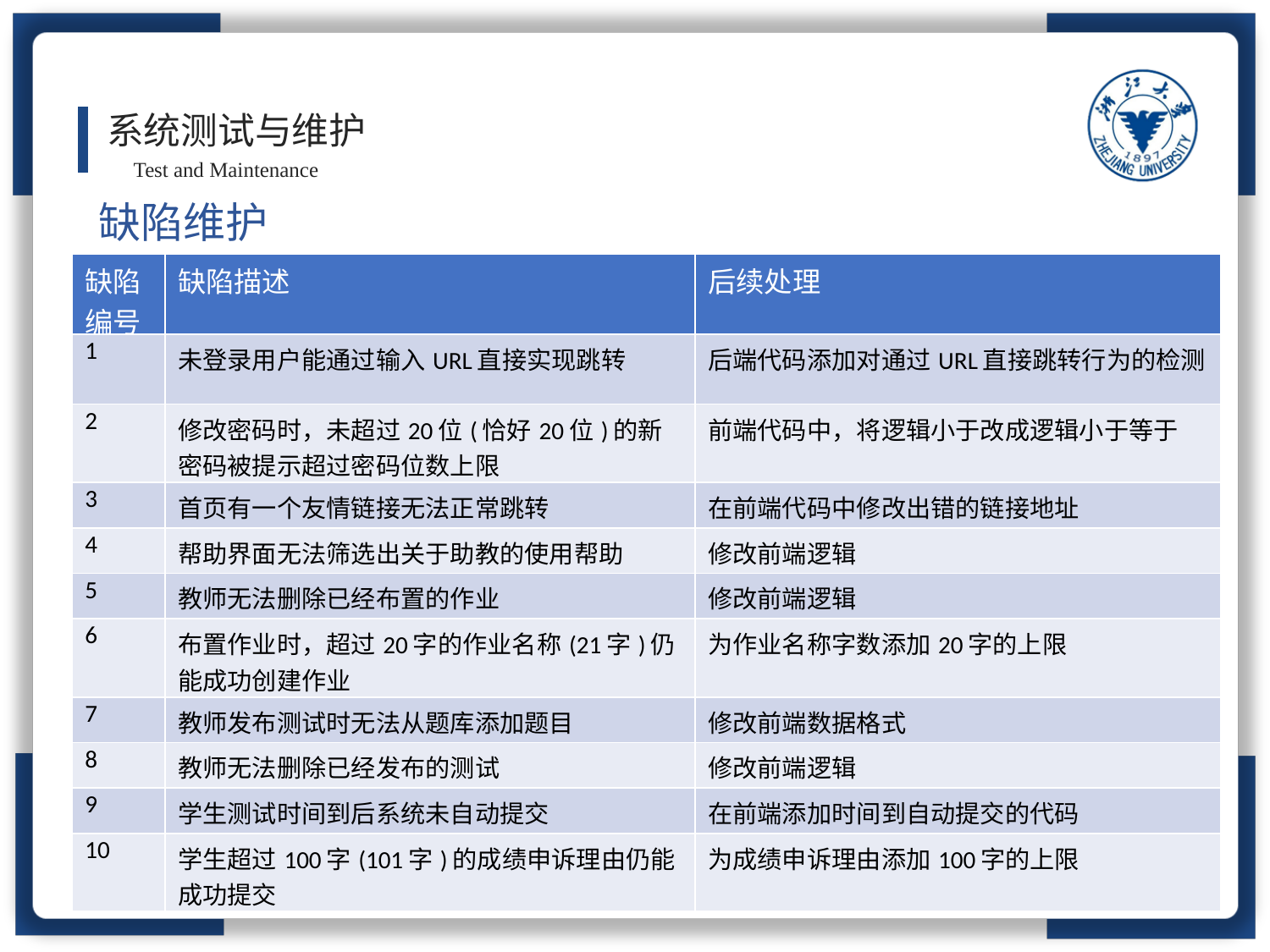

系统测试与维护
Test and Maintenance
缺陷维护
| 缺陷编号 | 缺陷描述 | 后续处理 |
| --- | --- | --- |
| 1 | 未登录用户能通过输入URL直接实现跳转 | 后端代码添加对通过URL直接跳转行为的检测 |
| 2 | 修改密码时，未超过20位(恰好20位)的新密码被提示超过密码位数上限 | 前端代码中，将逻辑小于改成逻辑小于等于 |
| 3 | 首页有一个友情链接无法正常跳转 | 在前端代码中修改出错的链接地址 |
| 4 | 帮助界面无法筛选出关于助教的使用帮助 | 修改前端逻辑 |
| 5 | 教师无法删除已经布置的作业 | 修改前端逻辑 |
| 6 | 布置作业时，超过20字的作业名称(21字)仍能成功创建作业 | 为作业名称字数添加20字的上限 |
| 7 | 教师发布测试时无法从题库添加题目 | 修改前端数据格式 |
| 8 | 教师无法删除已经发布的测试 | 修改前端逻辑 |
| 9 | 学生测试时间到后系统未自动提交 | 在前端添加时间到自动提交的代码 |
| 10 | 学生超过100字(101字)的成绩申诉理由仍能成功提交 | 为成绩申诉理由添加100字的上限 |